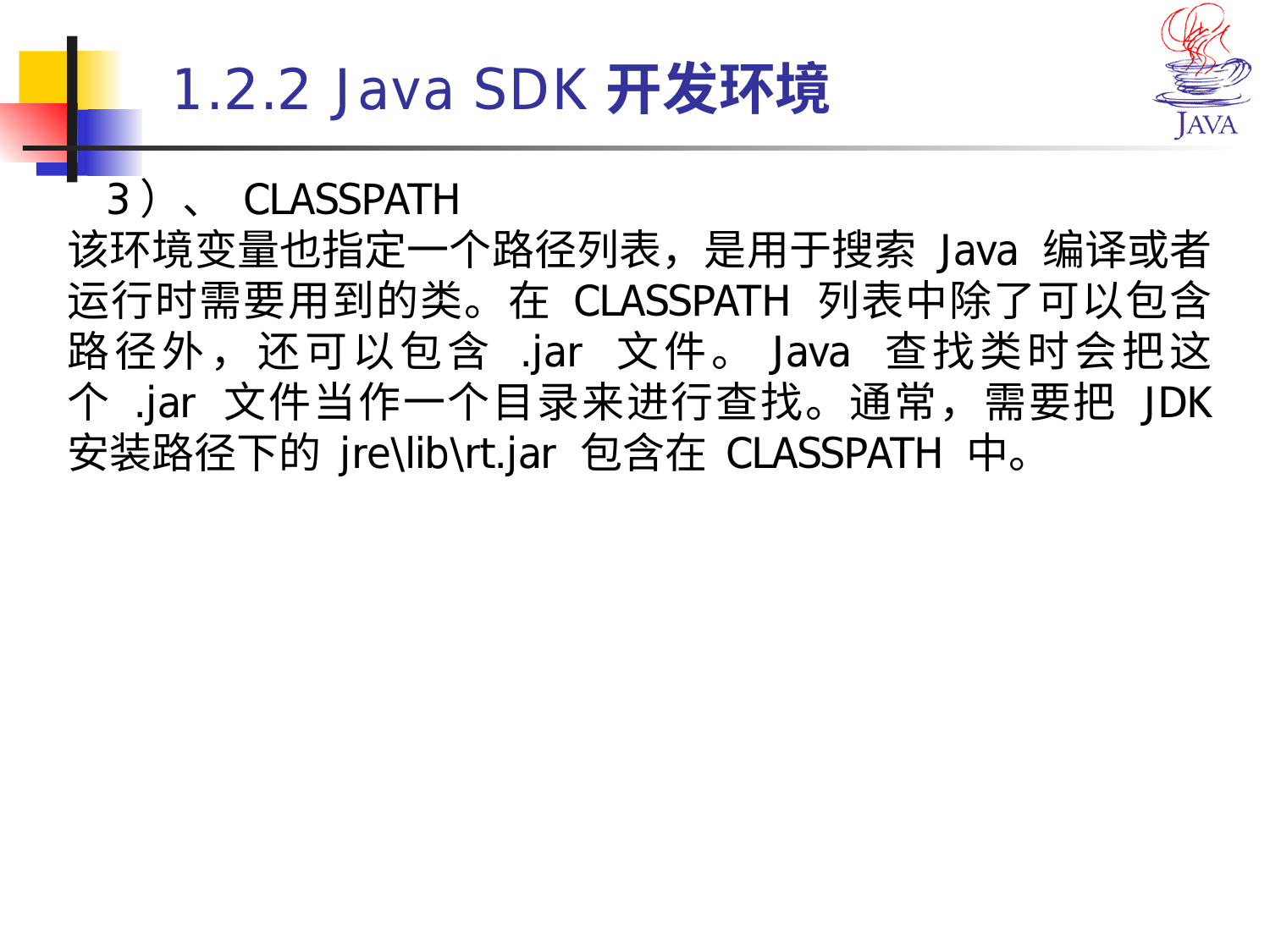

# 1.2.2 Java SDK开发环境
   3）、 CLASSPATH
该环境变量也指定一个路径列表，是用于搜索 Java 编译或者运行时需要用到的类。在 CLASSPATH 列表中除了可以包含路径外，还可以包含 .jar 文件。Java 查找类时会把这个 .jar 文件当作一个目录来进行查找。通常，需要把 JDK 安装路径下的 jre\lib\rt.jar 包含在 CLASSPATH 中。